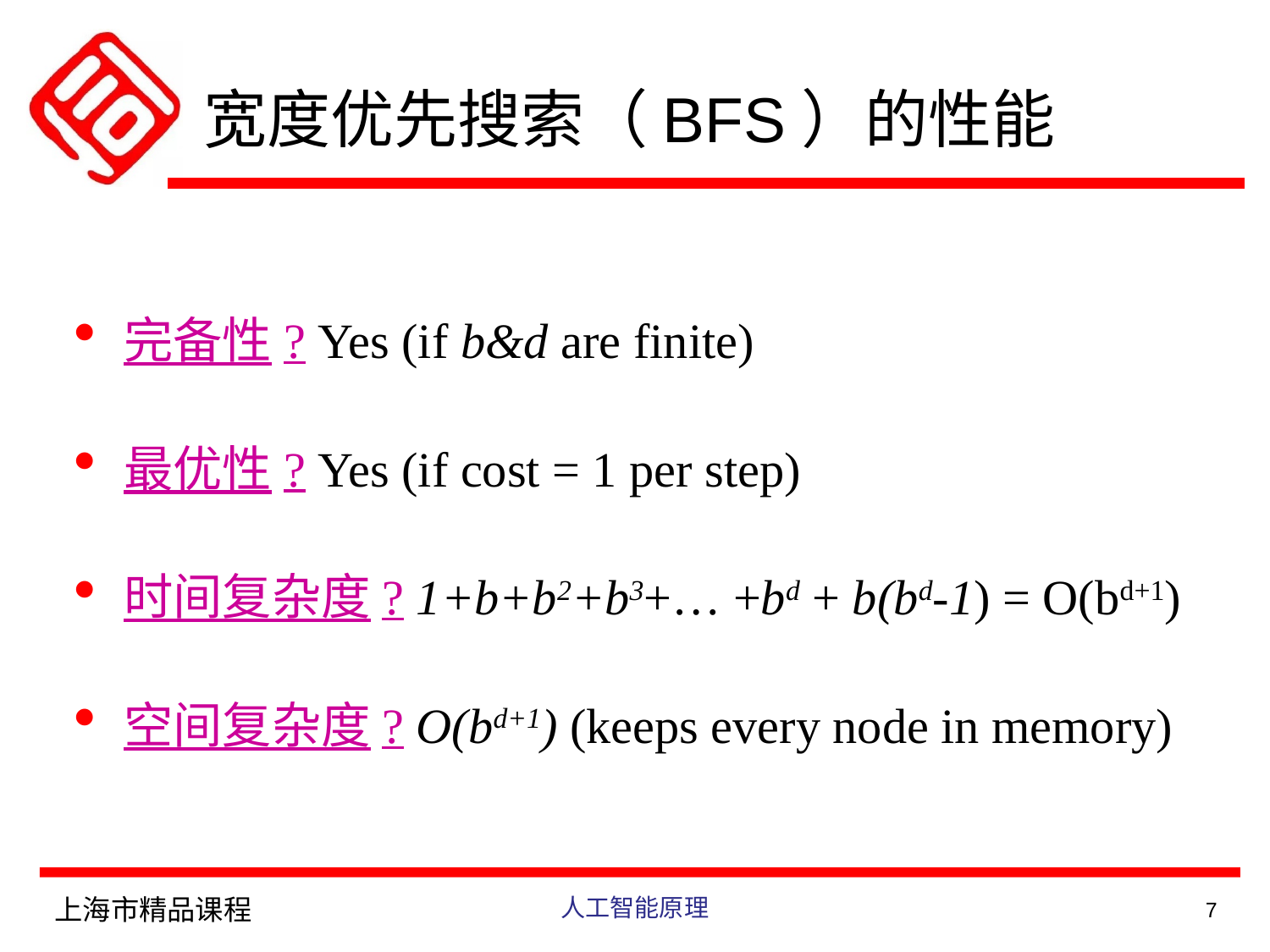

# 宽度优先搜索（BFS）的性能
完备性? Yes (if b&d are finite)
最优性? Yes (if cost = 1 per step)
时间复杂度? 1+b+b2+b3+… +bd + b(bd-1) = O(bd+1)
空间复杂度? O(bd+1) (keeps every node in memory)
上海市精品课程
人工智能原理
7